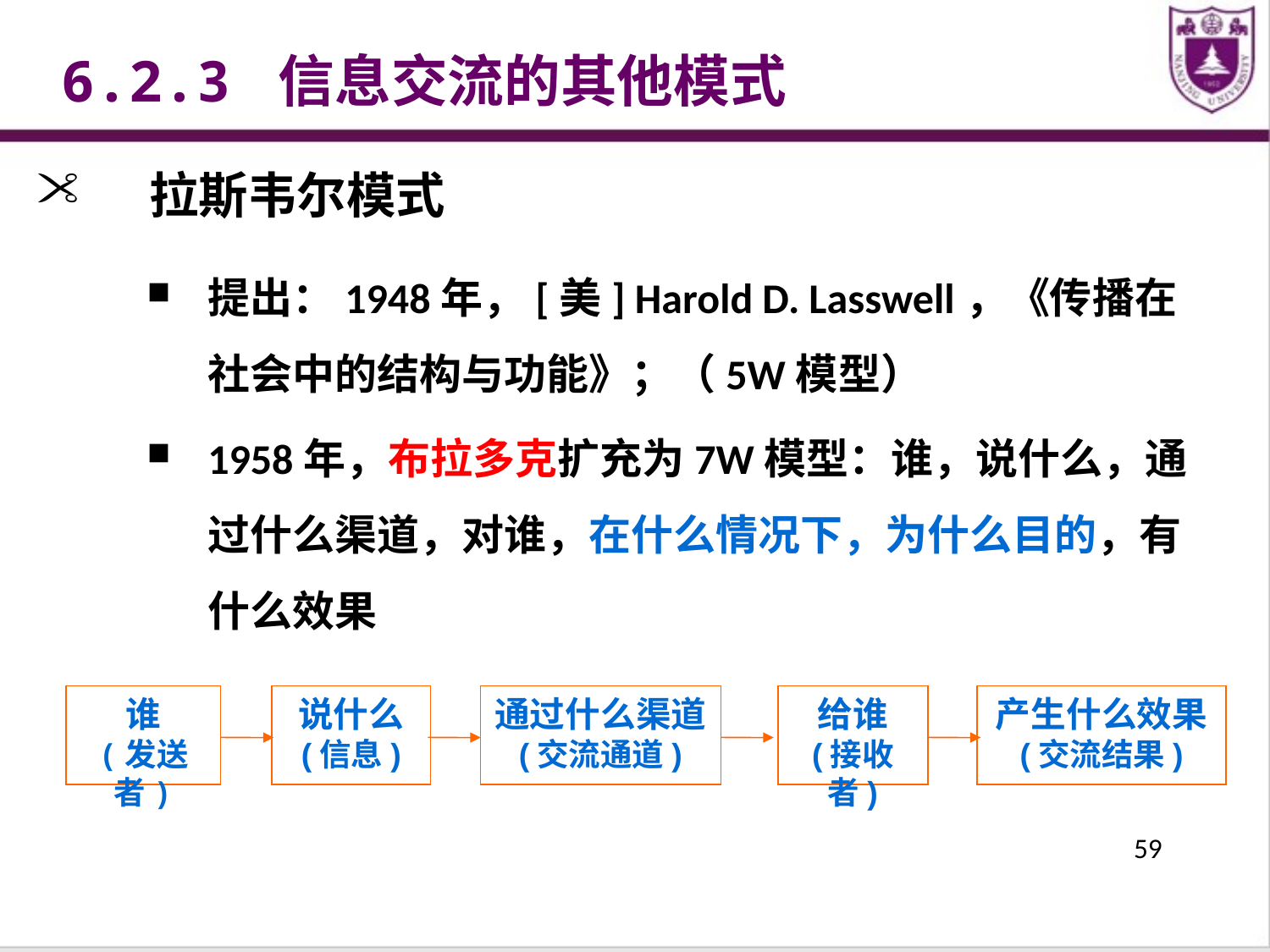

6.2.3 信息交流的其他模式
拉斯韦尔模式
提出：1948年，[美] Harold D. Lasswell，《传播在社会中的结构与功能》；（5W模型）
1958年，布拉多克扩充为7W模型：谁，说什么，通过什么渠道，对谁，在什么情况下，为什么目的，有什么效果
谁
(发送者)
说什么
(信息)
通过什么渠道
(交流通道)
给谁
(接收者)
产生什么效果
(交流结果)

59